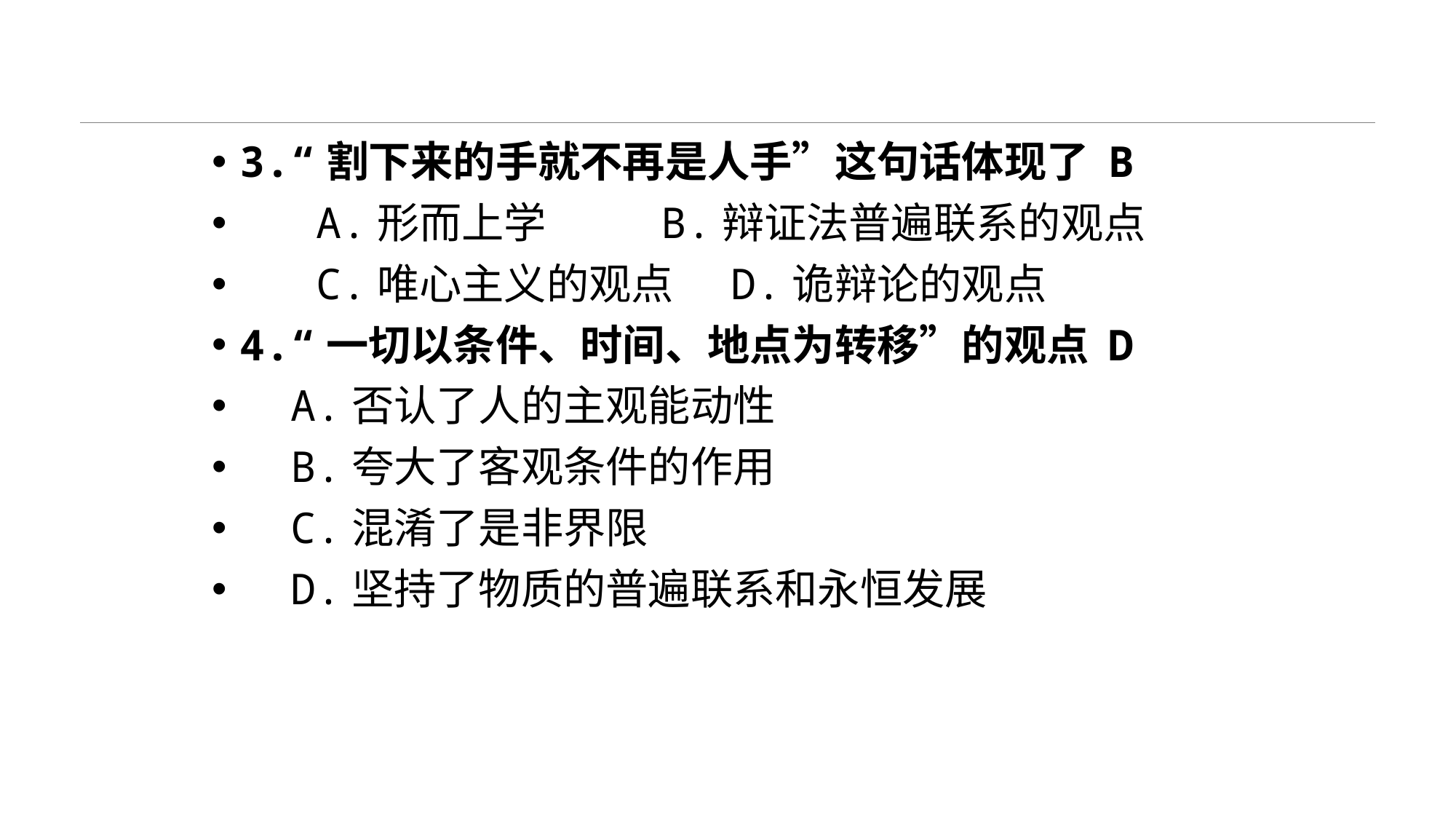

#
3.“割下来的手就不再是人手”这句话体现了 B
   A.形而上学           B.辩证法普遍联系的观点
   C.唯心主义的观点     D.诡辩论的观点
4.“一切以条件、时间、地点为转移”的观点 D
  A.否认了人的主观能动性
  B.夸大了客观条件的作用
  C.混淆了是非界限
  D.坚持了物质的普遍联系和永恒发展